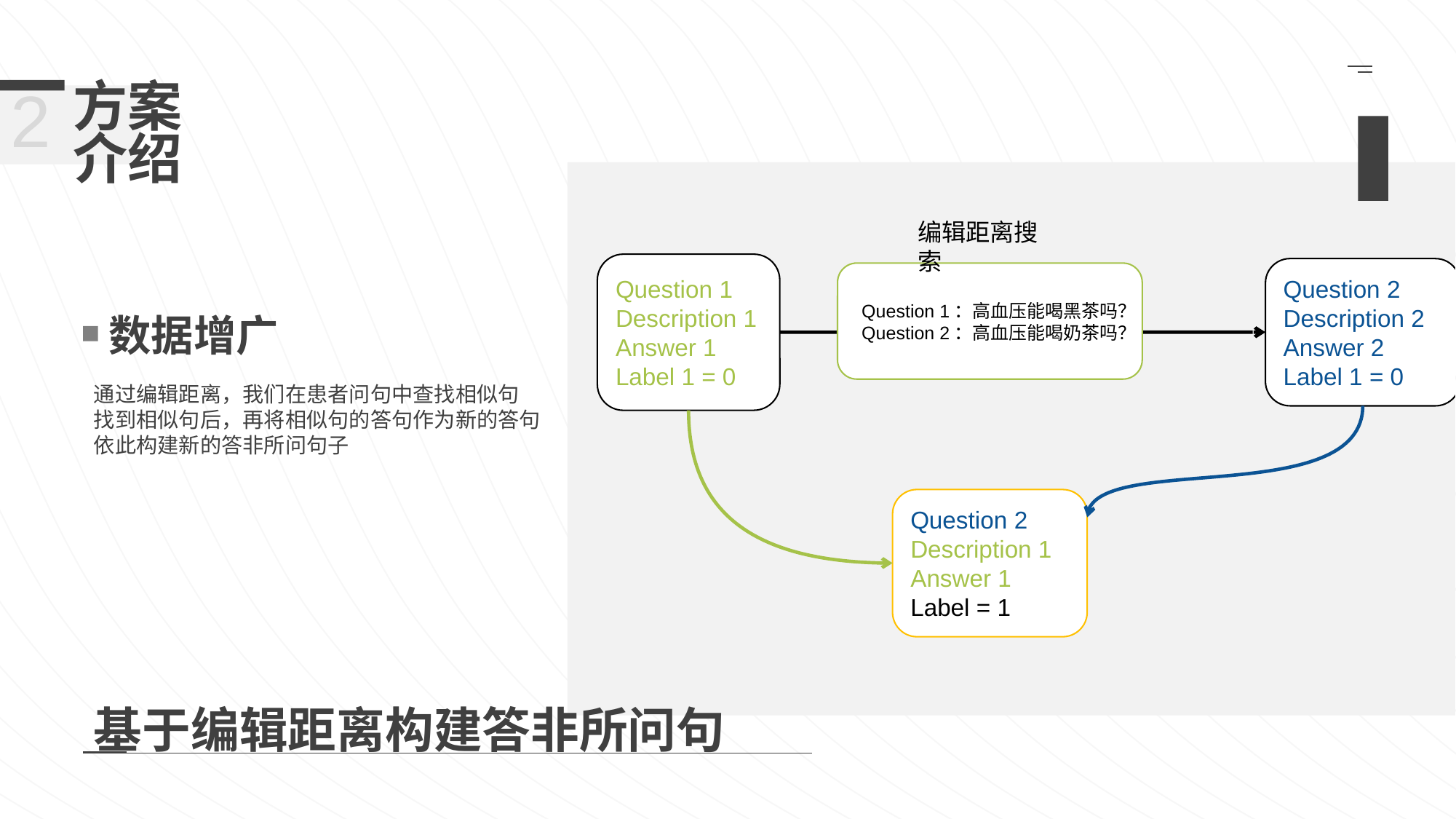

方案
介绍
2

编辑距离搜索

Question 1
Description 1
Answer 1
Label 1 = 0
Question 2
Description 2
Answer 2
Label 1 = 0
Question 1：高血压能喝黑茶吗？
Question 2：高血压能喝奶茶吗？
数据增广

通过编辑距离，我们在患者问句中查找相似句
找到相似句后，再将相似句的答句作为新的答句
依此构建新的答非所问句子
Question 2
Description 1
Answer 1
Label = 1
基于编辑距离构建答非所问句